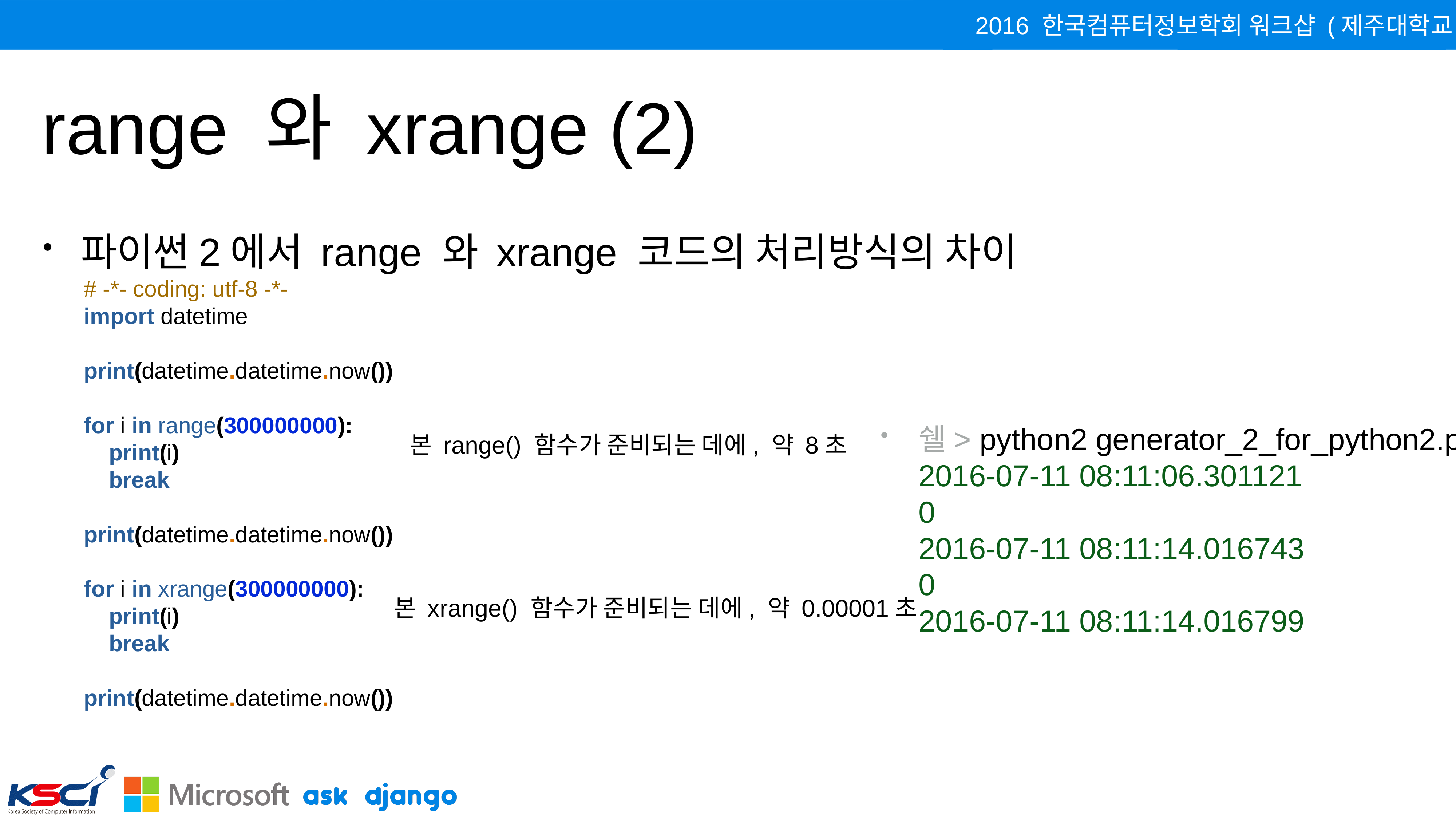

# range 와 xrange (2)
파이썬2에서 range 와 xrange 코드의 처리방식의 차이
# -*- coding: utf-8 -*-
import datetime

print(datetime.datetime.now())

for i in range(300000000):
    print(i)
    break

print(datetime.datetime.now())

for i in xrange(300000000):
    print(i)
    break

print(datetime.datetime.now())
쉘> python2 generator_2_for_python2.py
2016-07-11 08:11:06.301121
0
2016-07-11 08:11:14.016743
0
2016-07-11 08:11:14.016799
본 range() 함수가 준비되는 데에, 약 8초
본 xrange() 함수가 준비되는 데에, 약 0.00001초